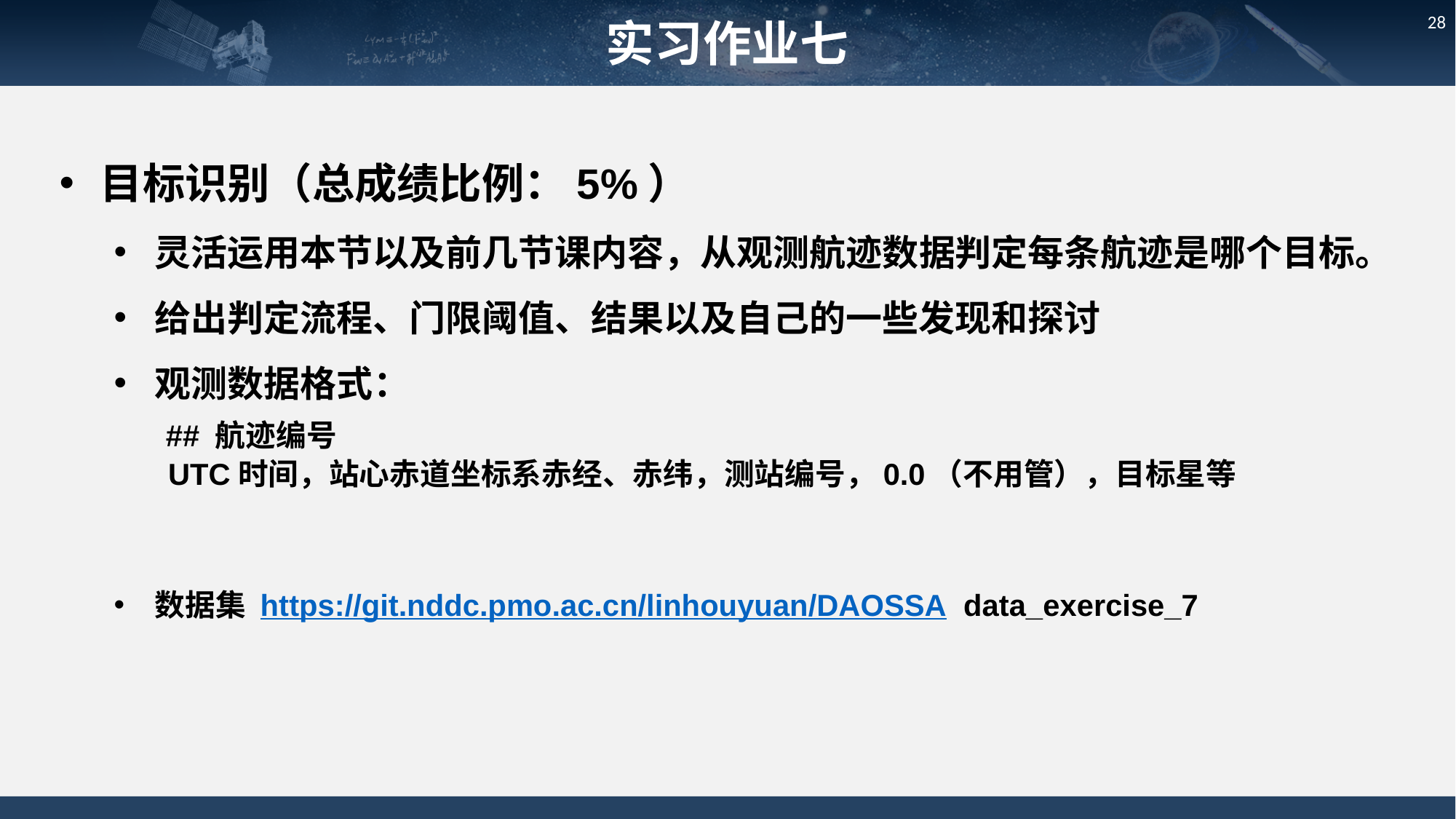

实习作业七
28
目标识别（总成绩比例：5%）
灵活运用本节以及前几节课内容，从观测航迹数据判定每条航迹是哪个目标。
给出判定流程、门限阈值、结果以及自己的一些发现和探讨
观测数据格式：
         ## 航迹编号
             UTC时间，站心赤道坐标系赤经、赤纬，测站编号，0.0（不用管），目标星等

数据集 https://git.nddc.pmo.ac.cn/linhouyuan/DAOSSA  data_exercise_7